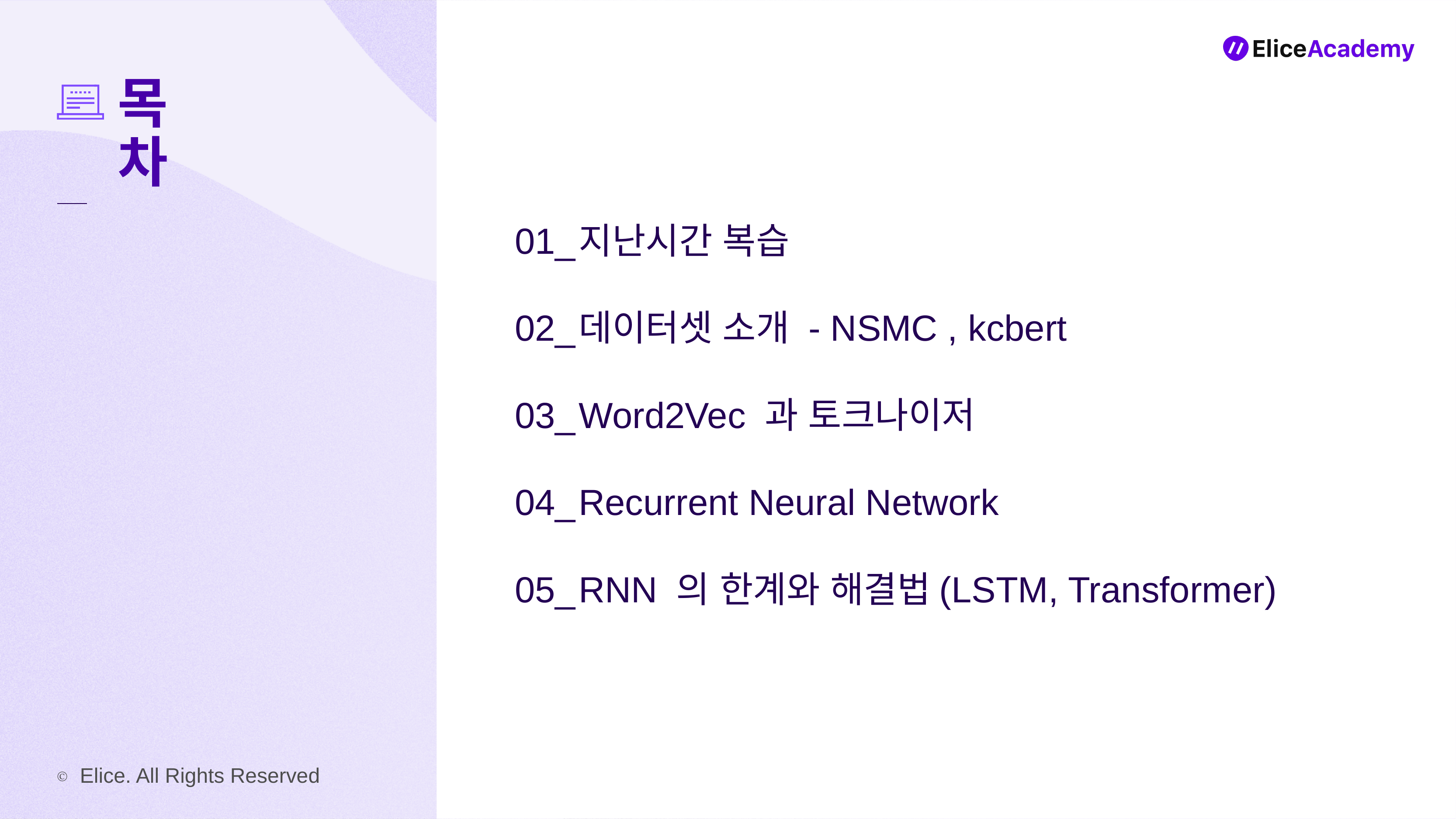

01_
02_
03_
04_
05_

지난시간 복습
데이터셋 소개 - NSMC , kcbert
Word2Vec 과 토크나이저
Recurrent Neural Network
RNN 의 한계와 해결법(LSTM, Transformer)